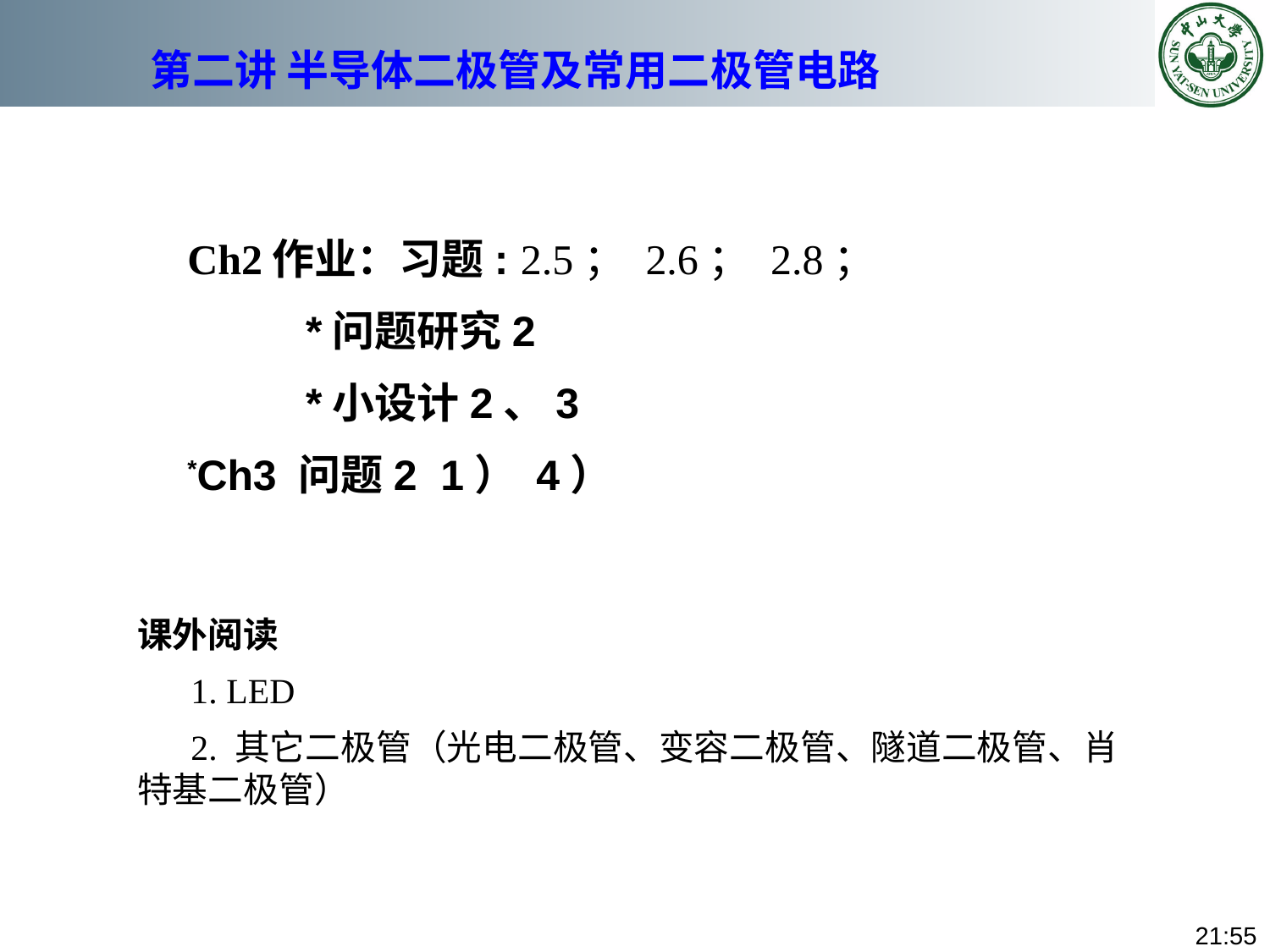

# 第二讲 半导体二极管及常用二极管电路
Ch2作业：习题: 2.5； 2.6； 2.8；
          *问题研究2
          *小设计2、3
*Ch3 问题2  1） 4）

课外阅读
      1. LED
      2. 其它二极管（光电二极管、变容二极管、隧道二极管、肖特基二极管）